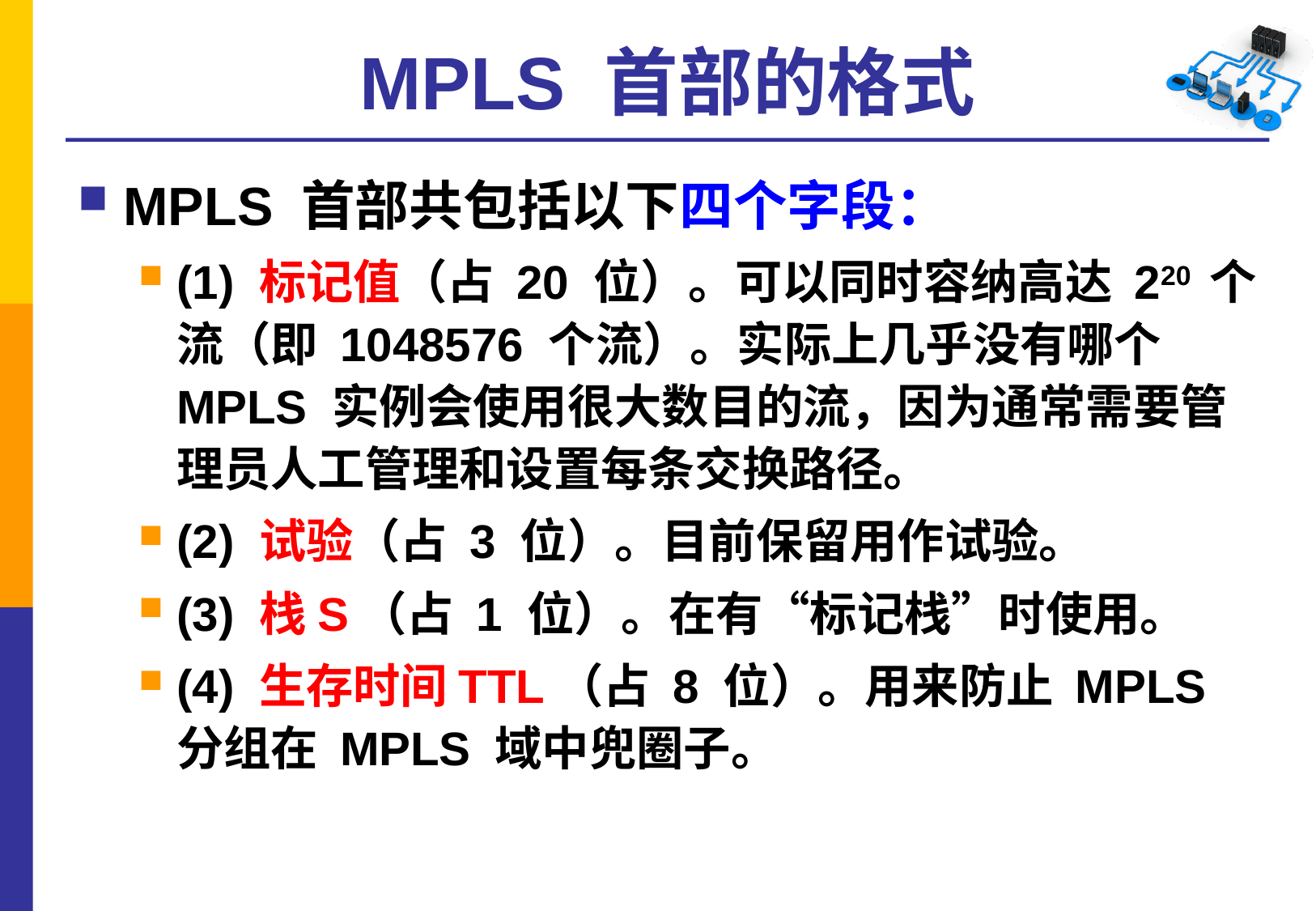

# MPLS 首部的格式
MPLS 首部共包括以下四个字段：
(1) 标记值（占 20 位）。可以同时容纳高达 220 个流（即 1048576 个流）。实际上几乎没有哪个 MPLS 实例会使用很大数目的流，因为通常需要管理员人工管理和设置每条交换路径。
(2) 试验（占 3 位）。目前保留用作试验。
(3) 栈S（占 1 位）。在有“标记栈”时使用。
(4) 生存时间TTL（占 8 位）。用来防止 MPLS 分组在 MPLS 域中兜圈子。